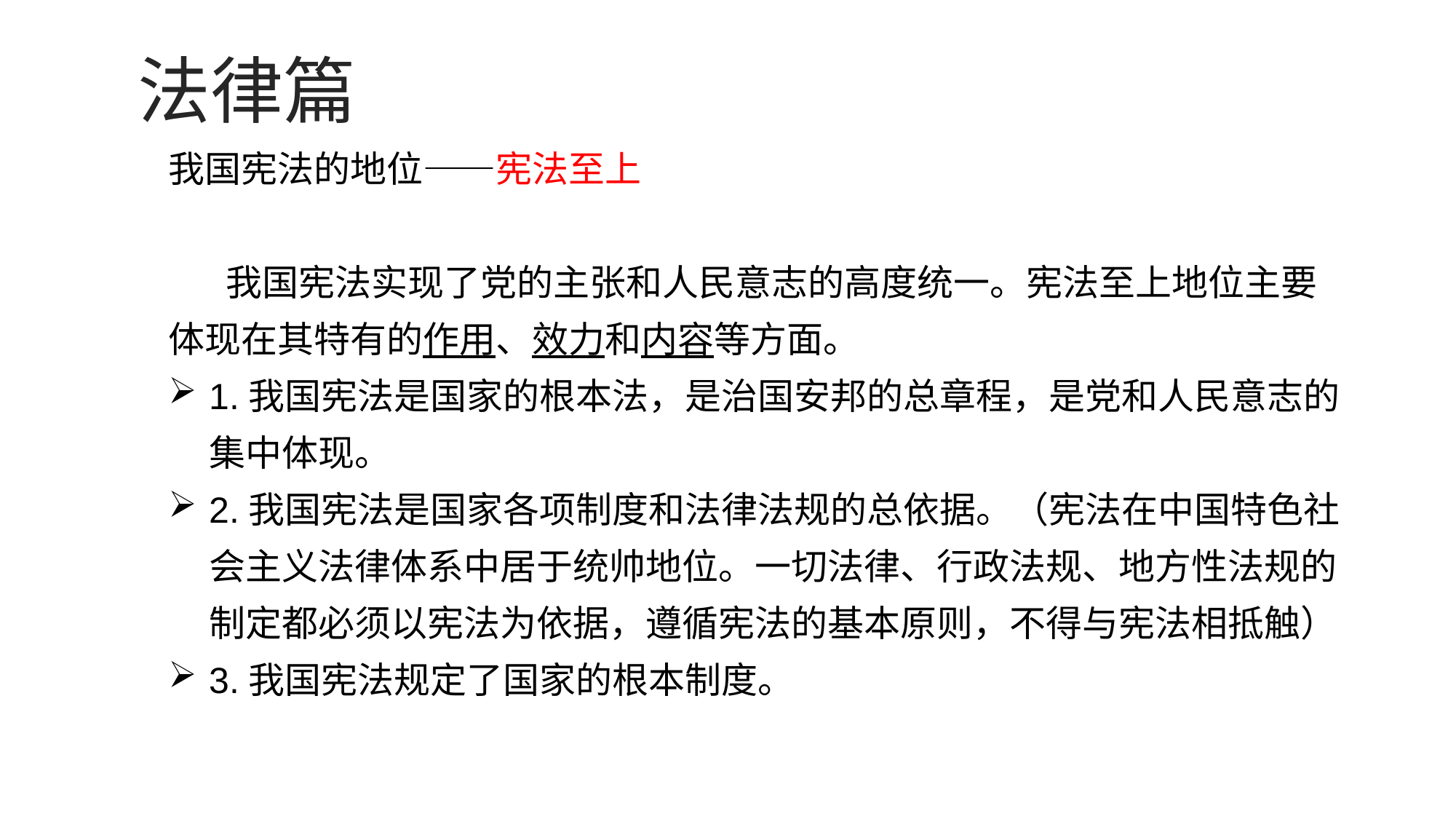

法律篇
我国宪法的地位——宪法至上

      我国宪法实现了党的主张和人民意志的高度统一。宪法至上地位主要体现在其特有的作用、效力和内容等方面。
1.我国宪法是国家的根本法，是治国安邦的总章程，是党和人民意志的集中体现。
2.我国宪法是国家各项制度和法律法规的总依据。（宪法在中国特色社会主义法律体系中居于统帅地位。一切法律、行政法规、地方性法规的制定都必须以宪法为依据，遵循宪法的基本原则，不得与宪法相抵触）
3.我国宪法规定了国家的根本制度。